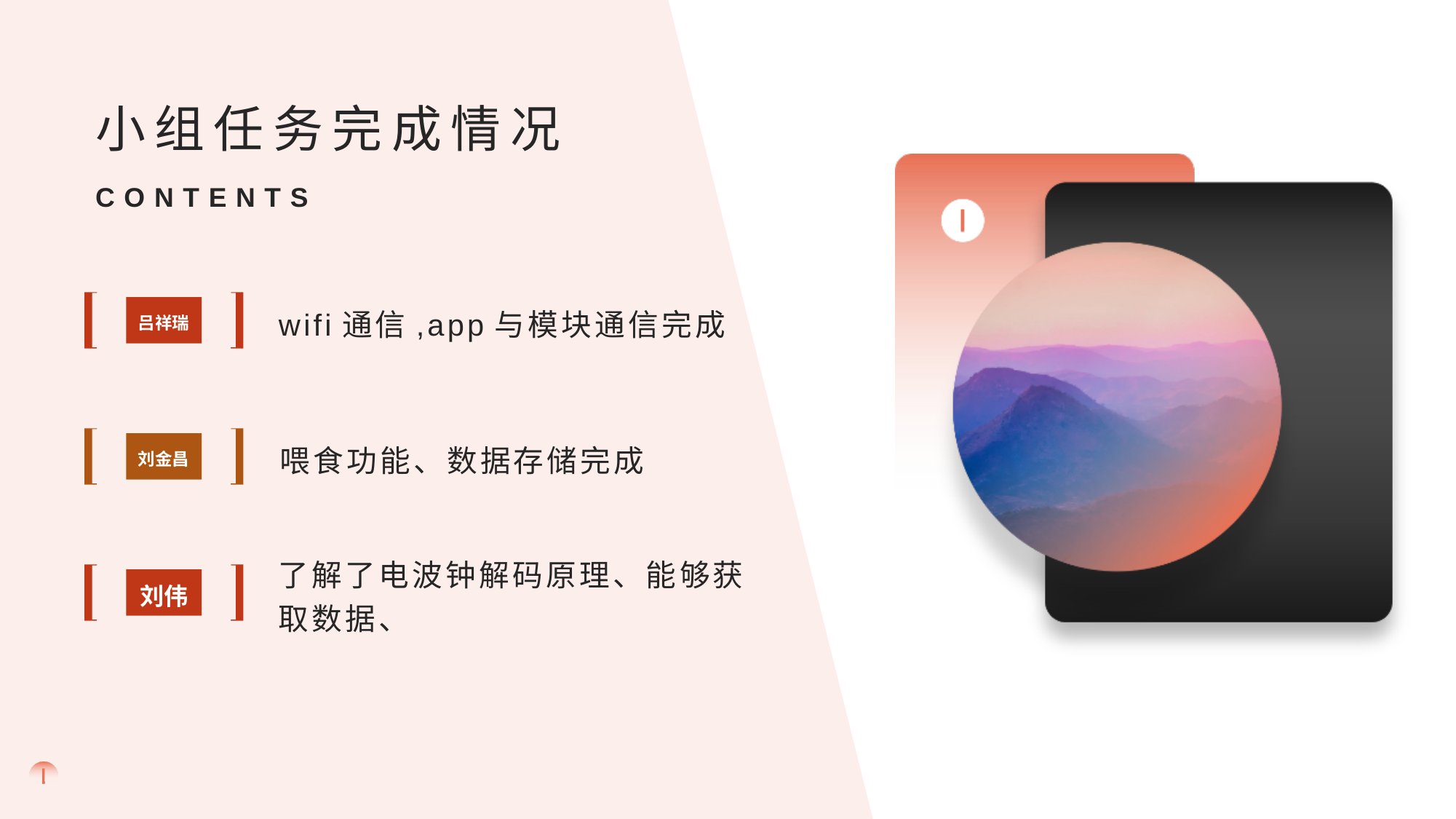

小组任务完成情况
CONTENTS
wifi通信,app与模块通信完成

吕祥瑞
喂食功能、数据存储完成

刘金昌
了解了电波钟解码原理、能够获取数据、

刘伟